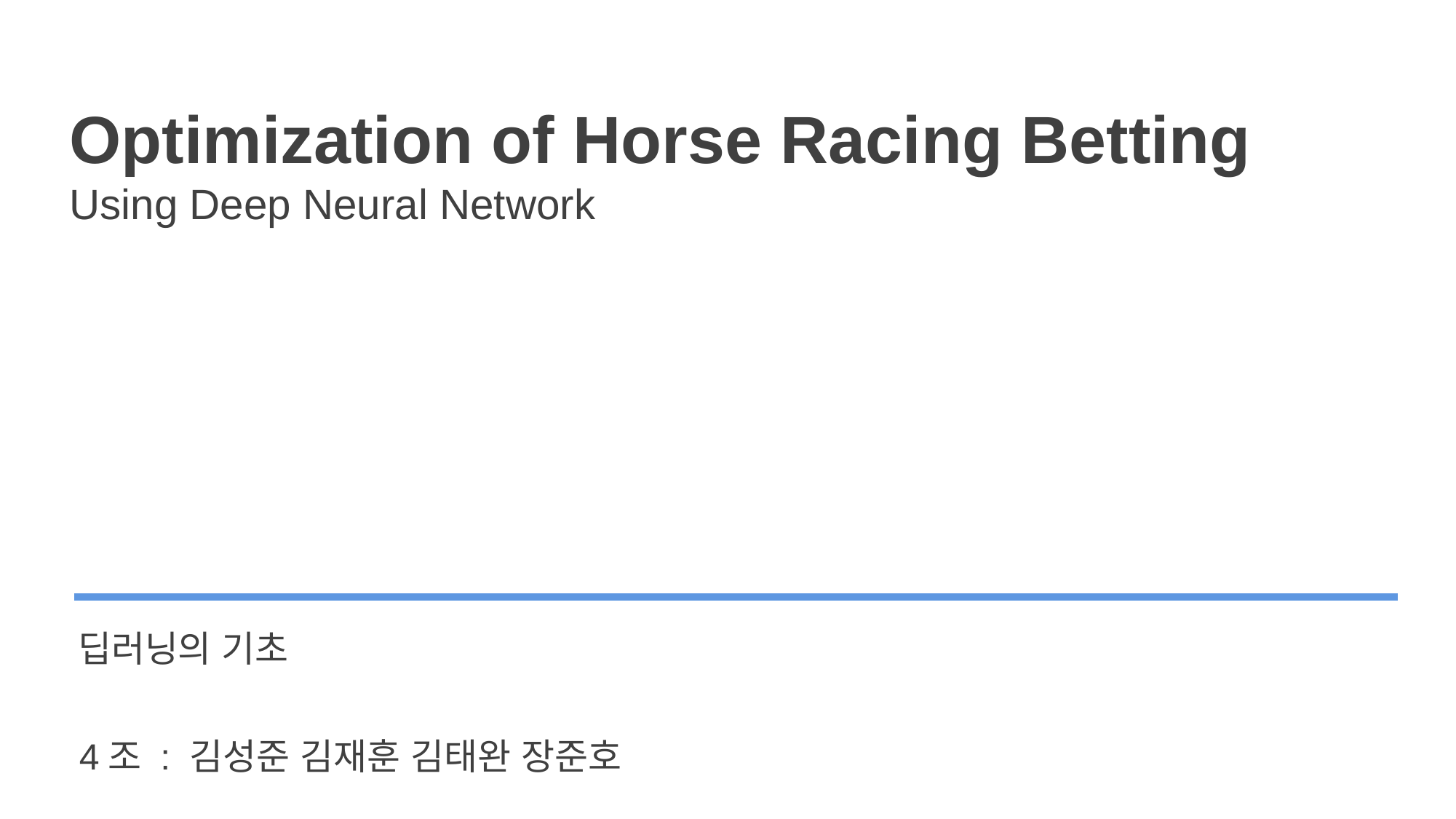

Optimization of Horse Racing Betting
Using Deep Neural Network
딥러닝의 기초
4조 : 김성준 김재훈 김태완 장준호